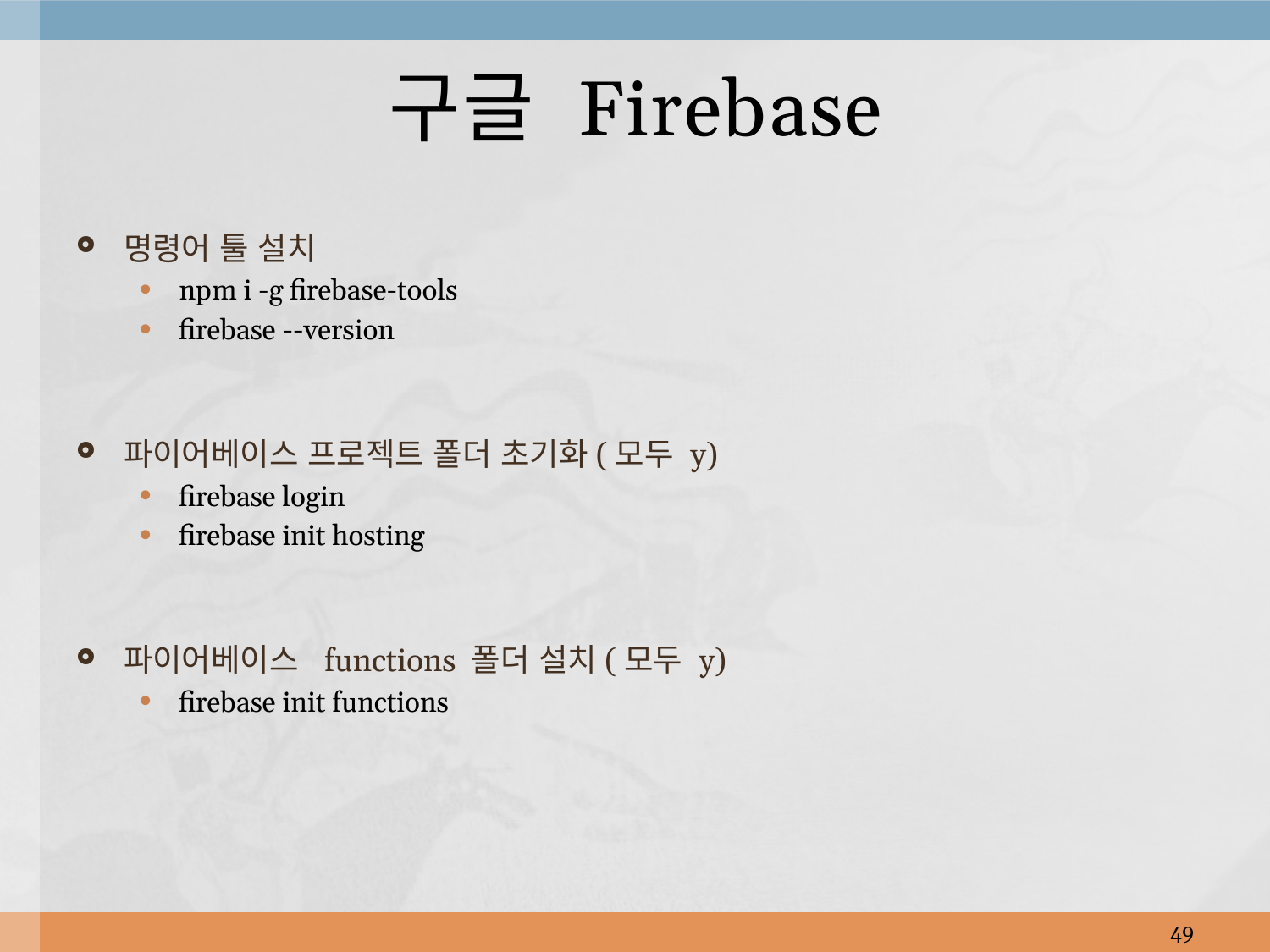

# 구글 Firebase
명령어 툴 설치
npm i -g firebase-tools
firebase --version

파이어베이스 프로젝트 폴더 초기화(모두 y)
firebase login
firebase init hosting

파이어베이스  functions 폴더 설치(모두 y)
firebase init functions

49